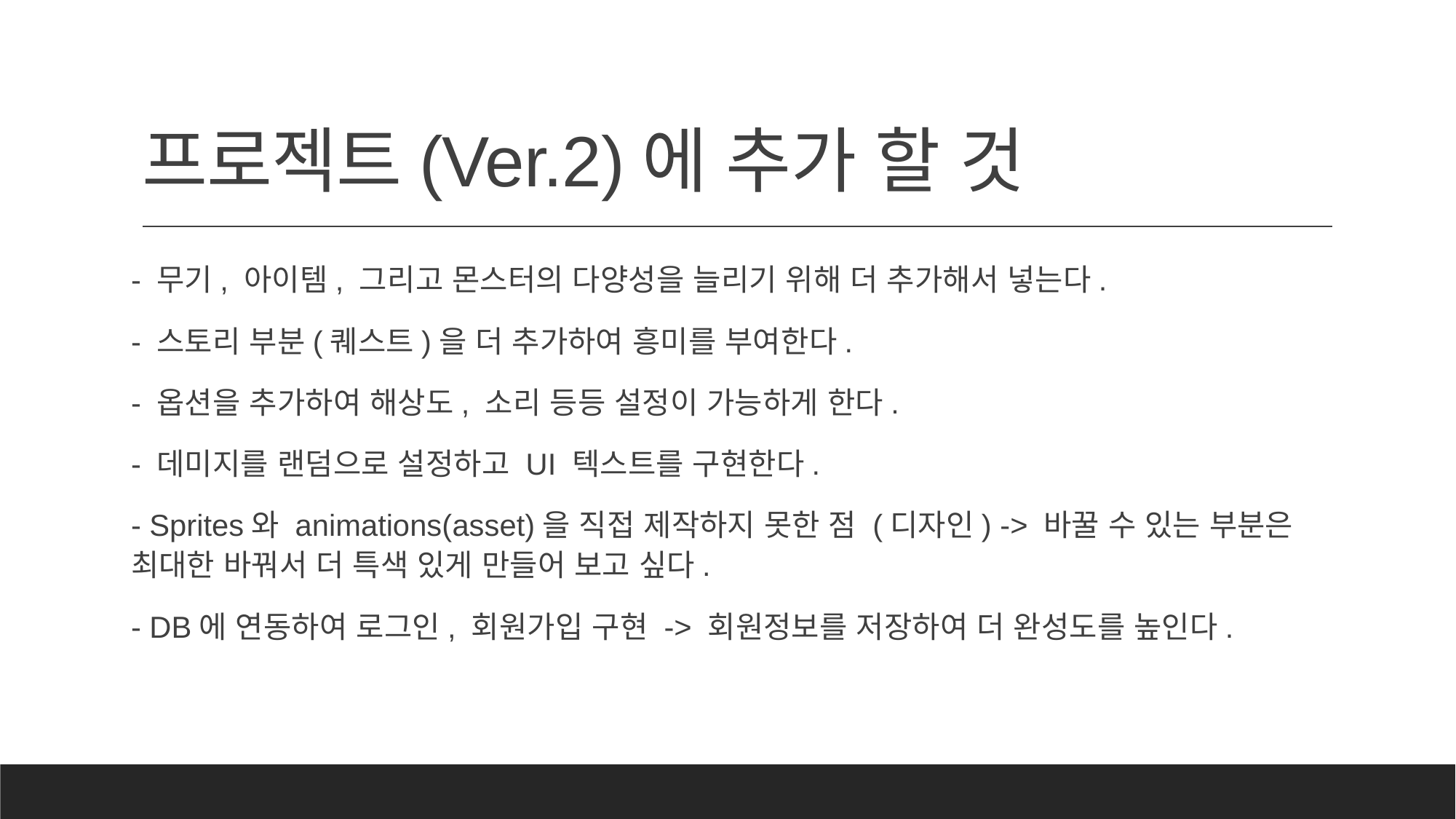

# 프로젝트(Ver.2)에 추가 할 것
- 무기, 아이템, 그리고 몬스터의 다양성을 늘리기 위해 더 추가해서 넣는다.
- 스토리 부분(퀘스트)을 더 추가하여 흥미를 부여한다.
- 옵션을 추가하여 해상도, 소리 등등 설정이 가능하게 한다.
- 데미지를 랜덤으로 설정하고 UI 텍스트를 구현한다.
- Sprites와 animations(asset)을 직접 제작하지 못한 점 (디자인) -> 바꿀 수 있는 부분은 최대한 바꿔서 더 특색 있게 만들어 보고 싶다.
- DB에 연동하여 로그인, 회원가입 구현 -> 회원정보를 저장하여 더 완성도를 높인다.